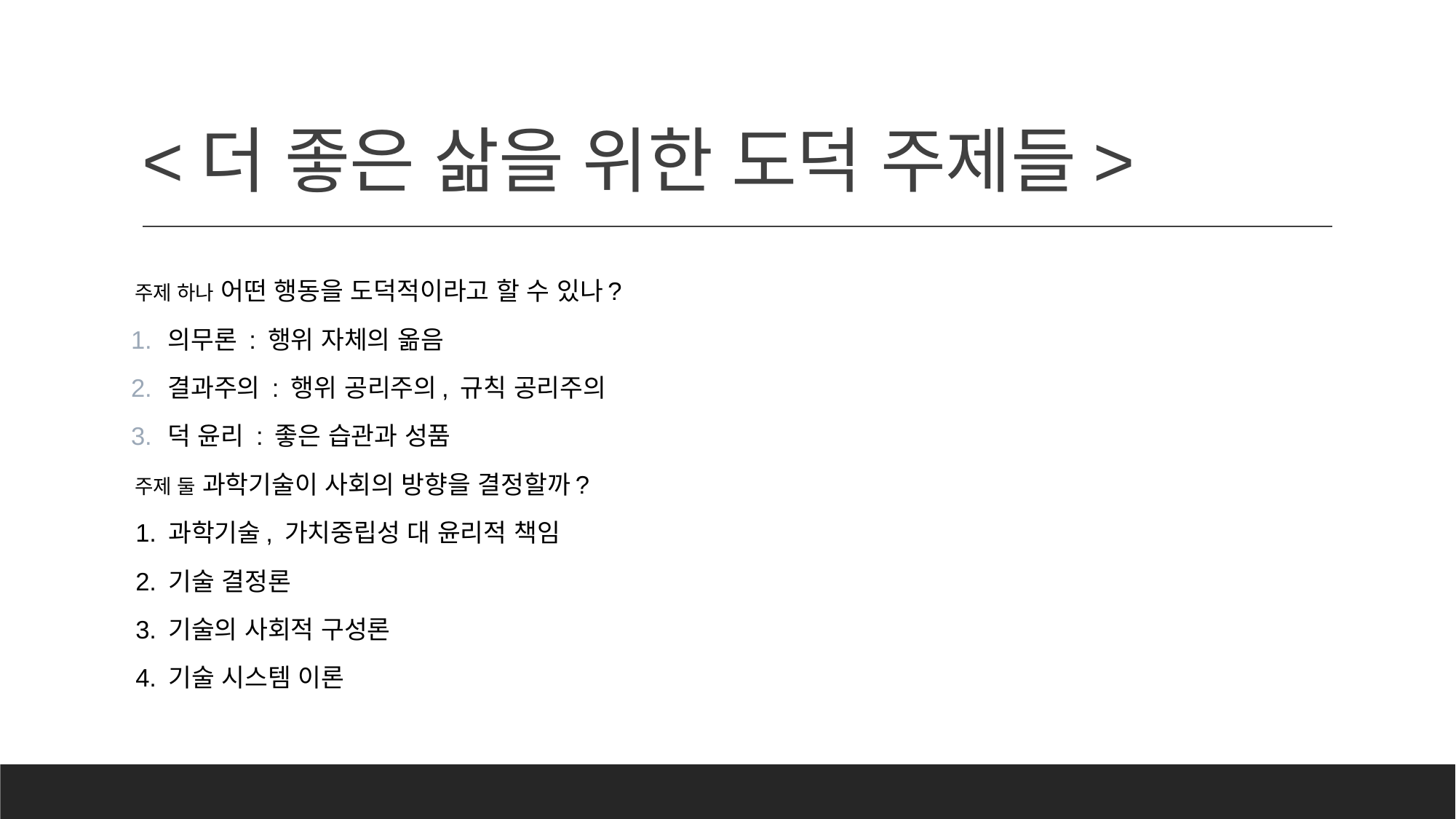

# <더 좋은 삶을 위한 도덕 주제들>
주제 하나 어떤 행동을 도덕적이라고 할 수 있나?
의무론 : 행위 자체의 옮음
결과주의 : 행위 공리주의, 규칙 공리주의
덕 윤리 : 좋은 습관과 성품
주제 둘 과학기술이 사회의 방향을 결정할까?
1. 과학기술, 가치중립성 대 윤리적 책임
2. 기술 결정론
3. 기술의 사회적 구성론
4. 기술 시스템 이론